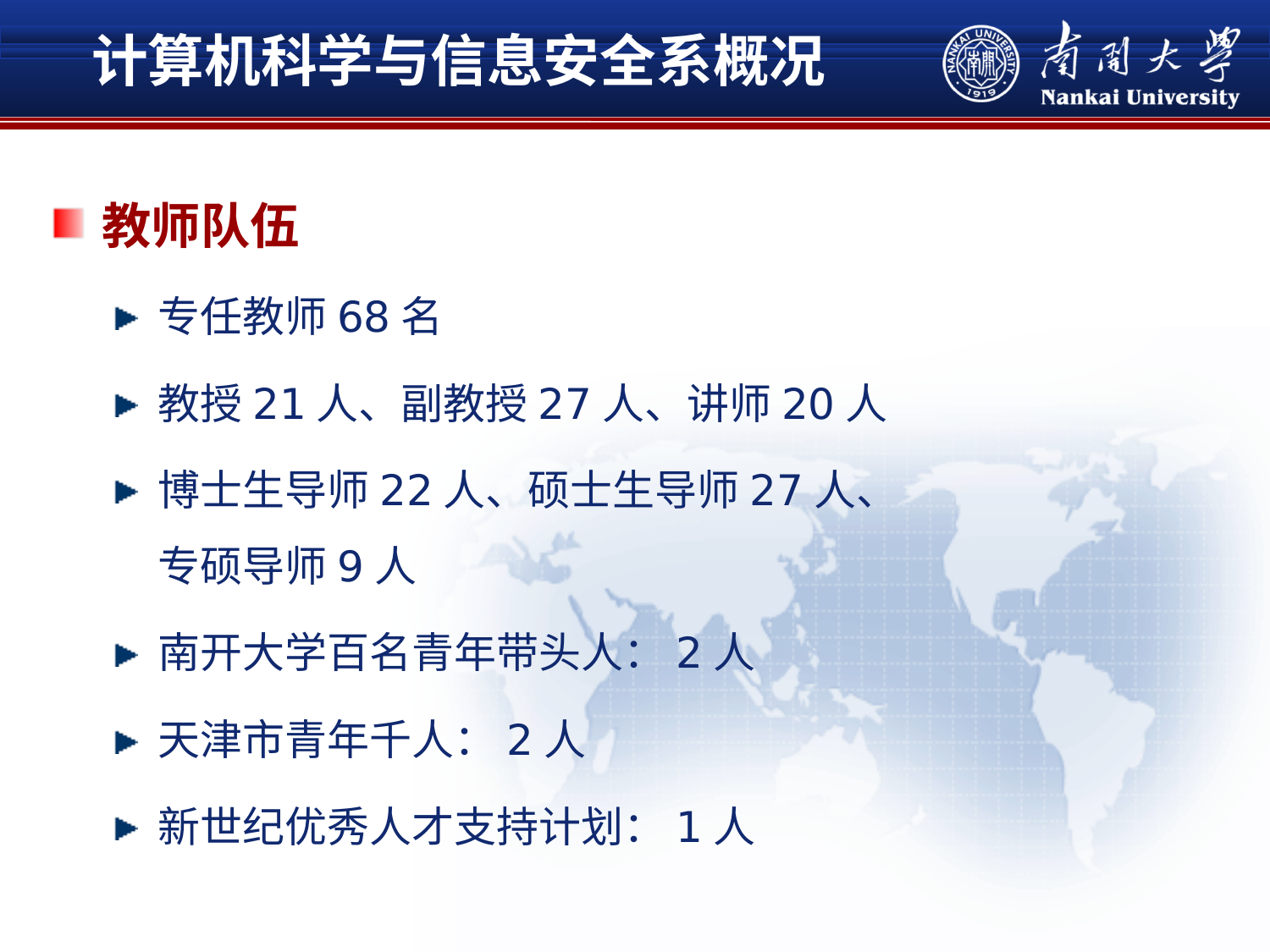

# 计算机科学与信息安全系概况
教师队伍
专任教师68名
教授21人、副教授27人、讲师20人
博士生导师22人、硕士生导师27人、专硕导师9人
南开大学百名青年带头人：2人
天津市青年千人：2人
新世纪优秀人才支持计划：1人